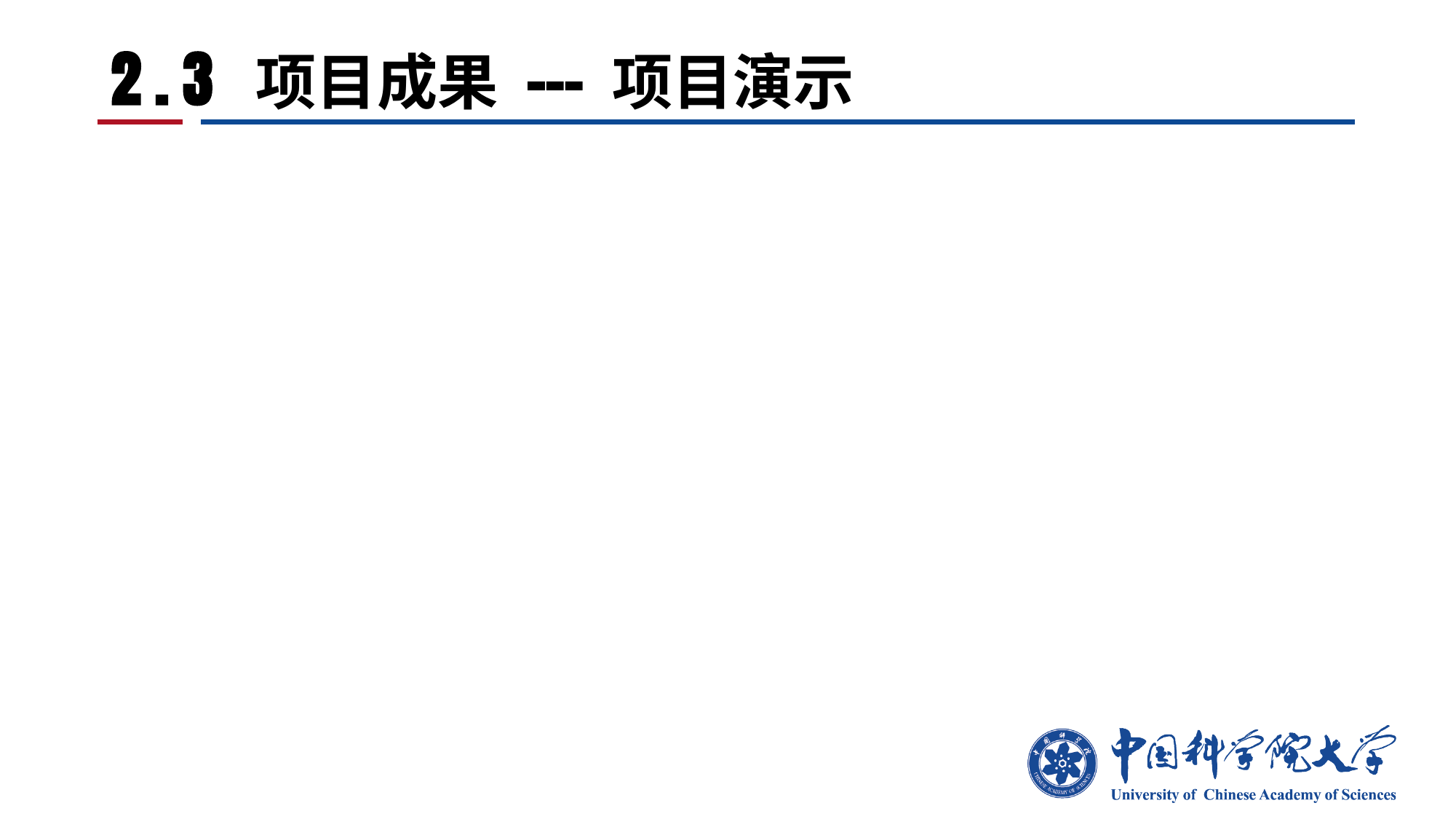

# 2 . 3  项目成果 --- 项目演示